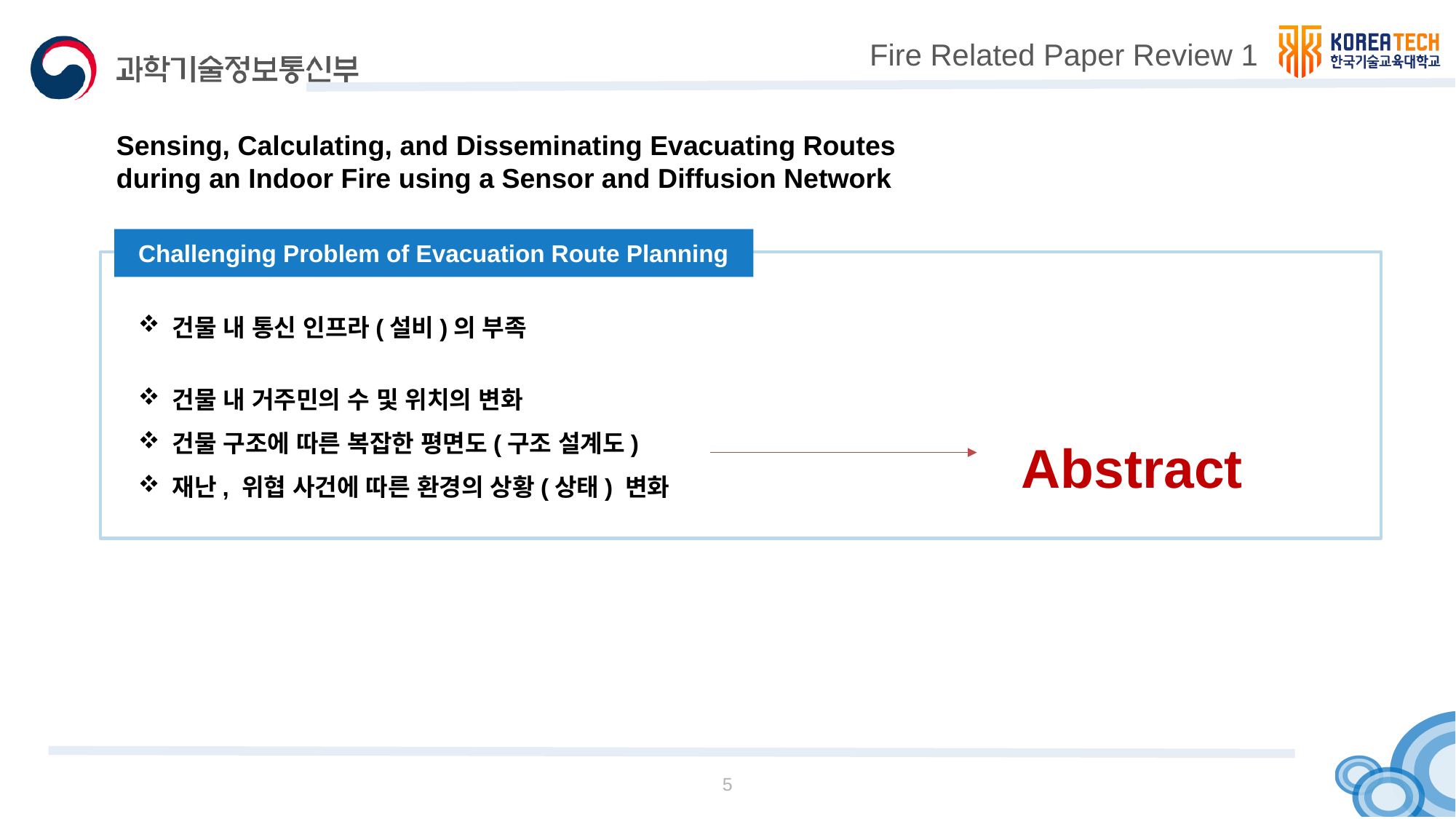

# Fire Related Paper Review 1
Sensing, Calculating, and Disseminating Evacuating Routes
during an Indoor Fire using a Sensor and Diffusion Network
Challenging Problem of Evacuation Route Planning
Objectives
건물 내 통신 인프라(설비)의 부족
건물 내 거주민의 수 및 위치의 변화
건물 구조에 따른 복잡한 평면도(구조 설계도)
재난, 위협 사건에 따른 환경의 상황(상태) 변화

Abstract
5